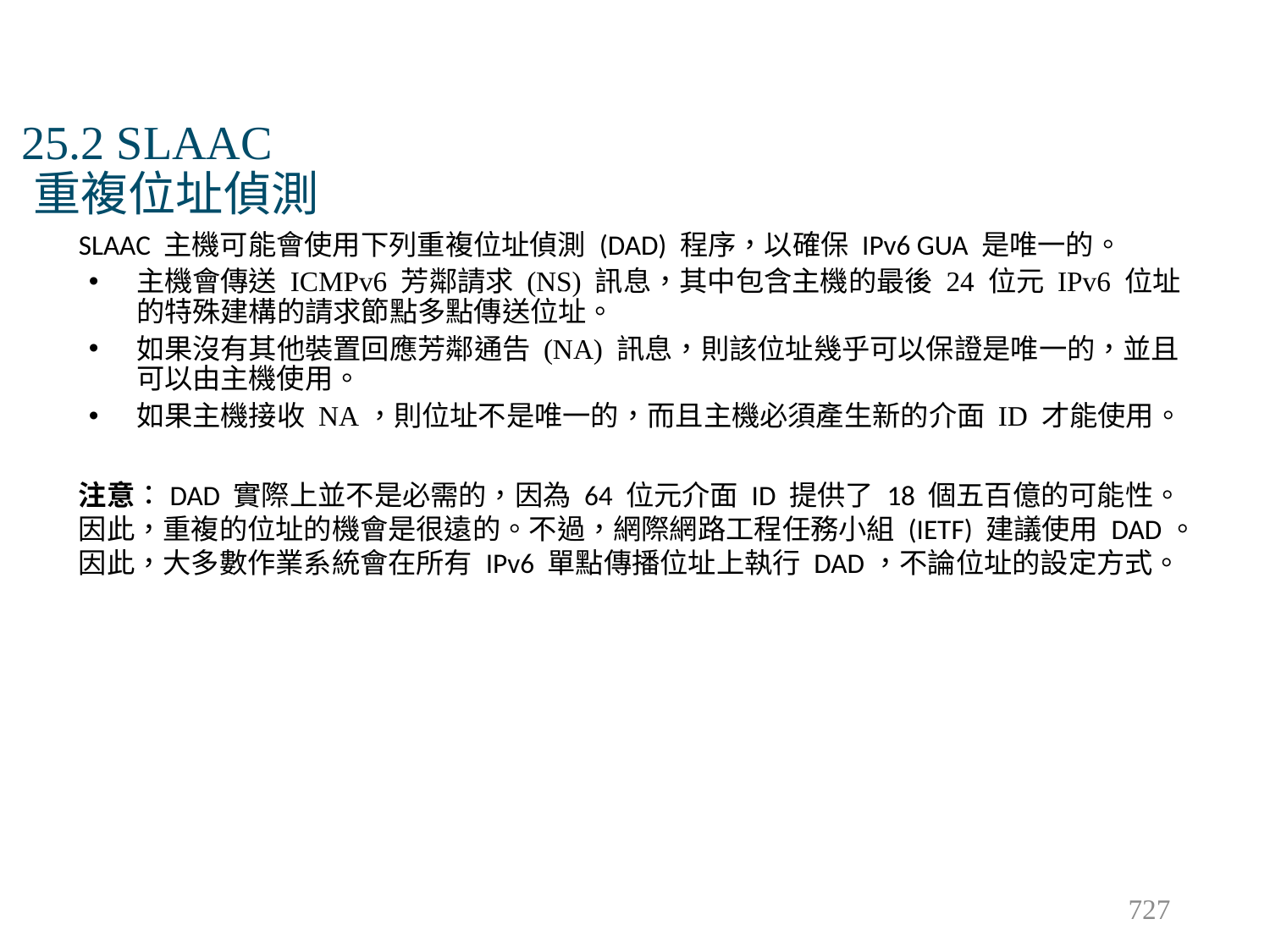

# 25.2 SLAAC 重複位址偵測
SLAAC 主機可能會使用下列重複位址偵測 (DAD) 程序，以確保 IPv6 GUA 是唯一的。
主機會傳送 ICMPv6 芳鄰請求 (NS) 訊息，其中包含主機的最後 24 位元 IPv6 位址的特殊建構的請求節點多點傳送位址。
如果沒有其他裝置回應芳鄰通告 (NA) 訊息，則該位址幾乎可以保證是唯一的，並且可以由主機使用。
如果主機接收 NA，則位址不是唯一的，而且主機必須產生新的介面 ID 才能使用。

注意：DAD 實際上並不是必需的，因為 64 位元介面 ID 提供了 18 個五百億的可能性。因此，重複的位址的機會是很遠的。不過，網際網路工程任務小組 (IETF) 建議使用 DAD。因此，大多數作業系統會在所有 IPv6 單點傳播位址上執行 DAD，不論位址的設定方式。

727